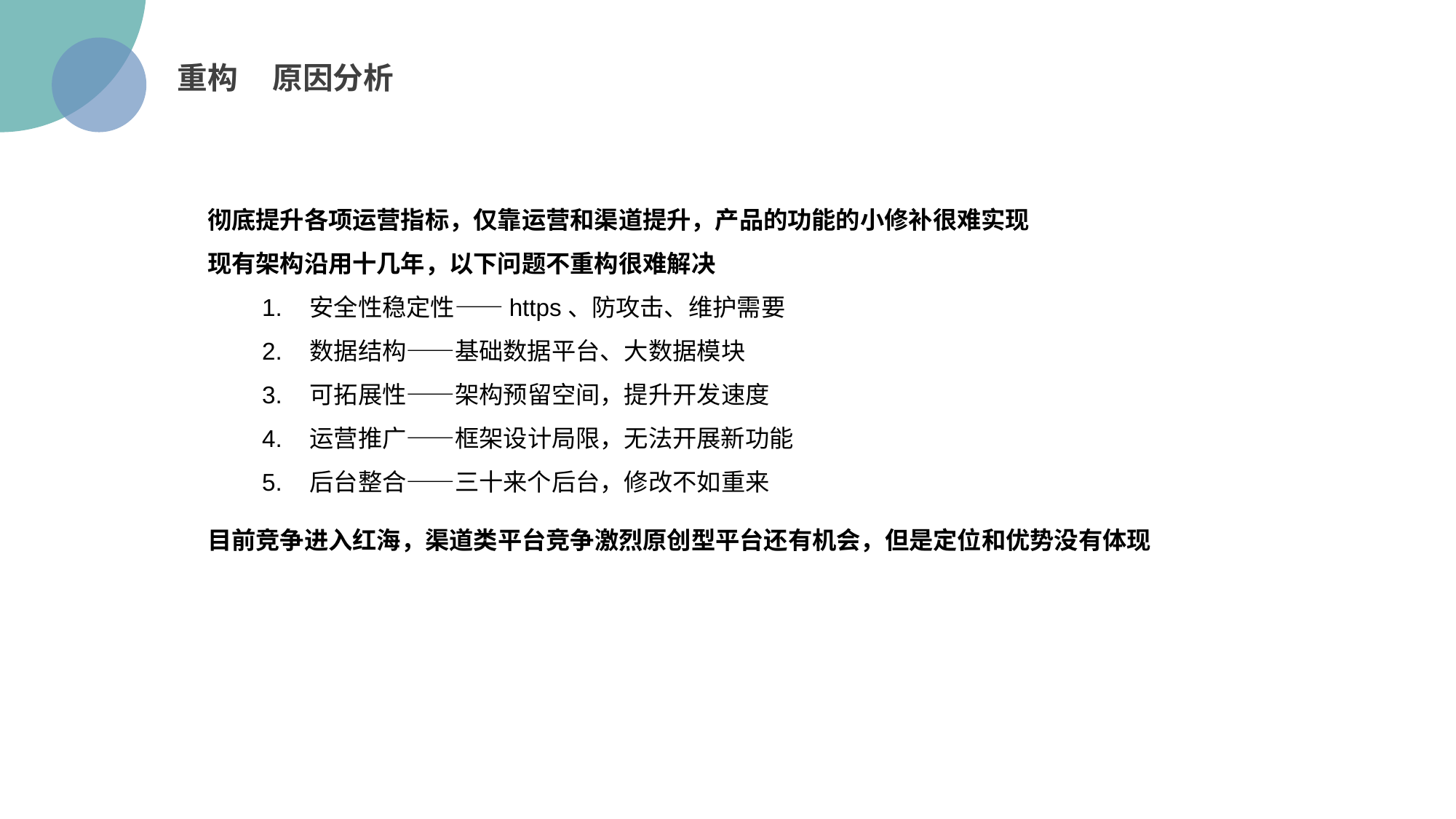

重构     原因分析
彻底提升各项运营指标，仅靠运营和渠道提升，产品的功能的小修补很难实现
现有架构沿用十几年，以下问题不重构很难解决
安全性稳定性——https、防攻击、维护需要
数据结构——基础数据平台、大数据模块
可拓展性——架构预留空间，提升开发速度
运营推广——框架设计局限，无法开展新功能
后台整合——三十来个后台，修改不如重来

目前竞争进入红海，渠道类平台竞争激烈原创型平台还有机会，但是定位和优势没有体现